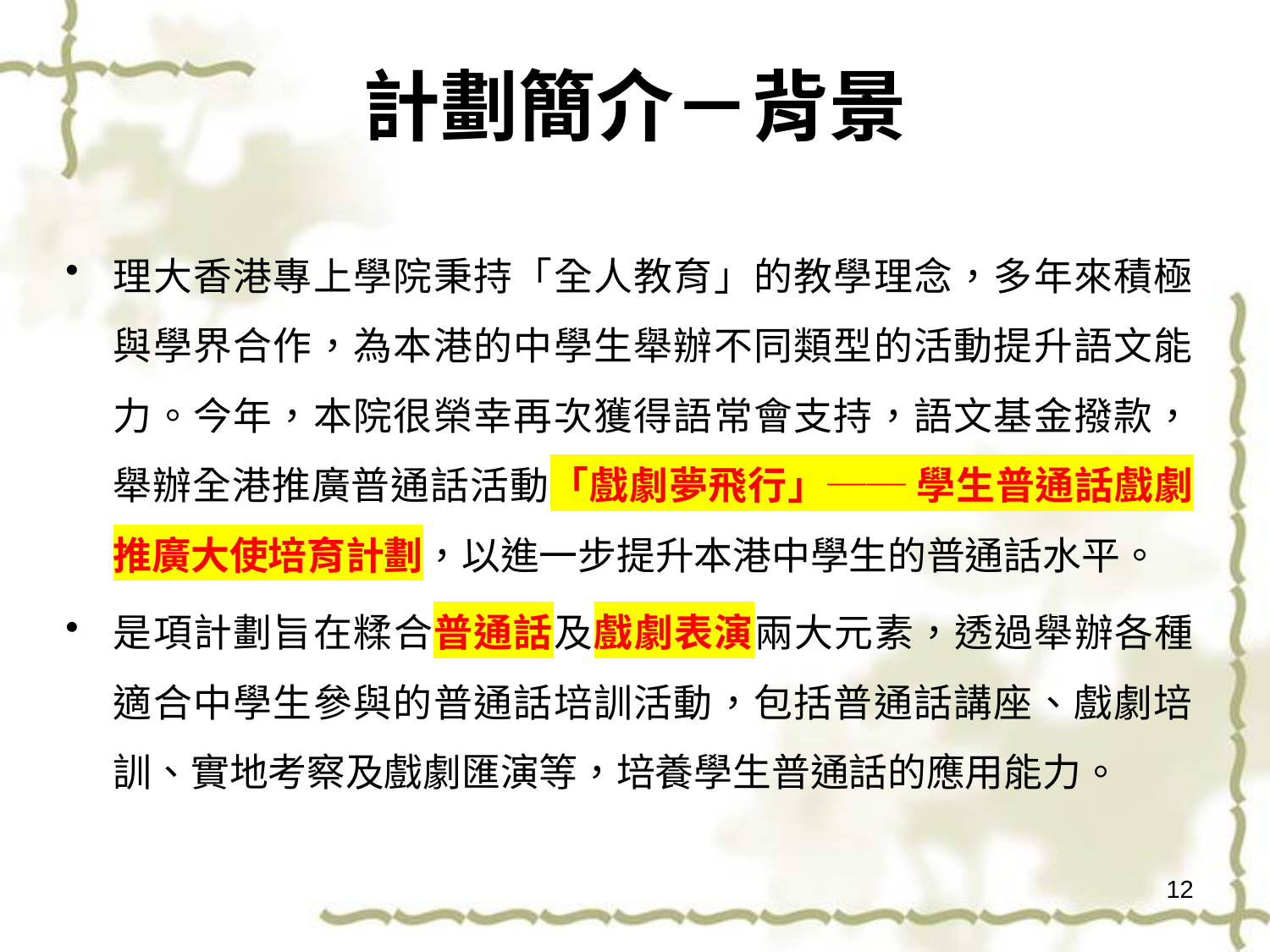

# 計劃簡介－背景
理大香港專上學院秉持「全人教育」的教學理念，多年來積極與學界合作，為本港的中學生舉辦不同類型的活動提升語文能力。今年，本院很榮幸再次獲得語常會支持，語文基金撥款，舉辦全港推廣普通話活動「戲劇夢飛行」── 學生普通話戲劇推廣大使培育計劃，以進一步提升本港中學生的普通話水平。
是項計劃旨在糅合普通話及戲劇表演兩大元素，透過舉辦各種適合中學生參與的普通話培訓活動，包括普通話講座、戲劇培訓、實地考察及戲劇匯演等，培養學生普通話的應用能力。
12